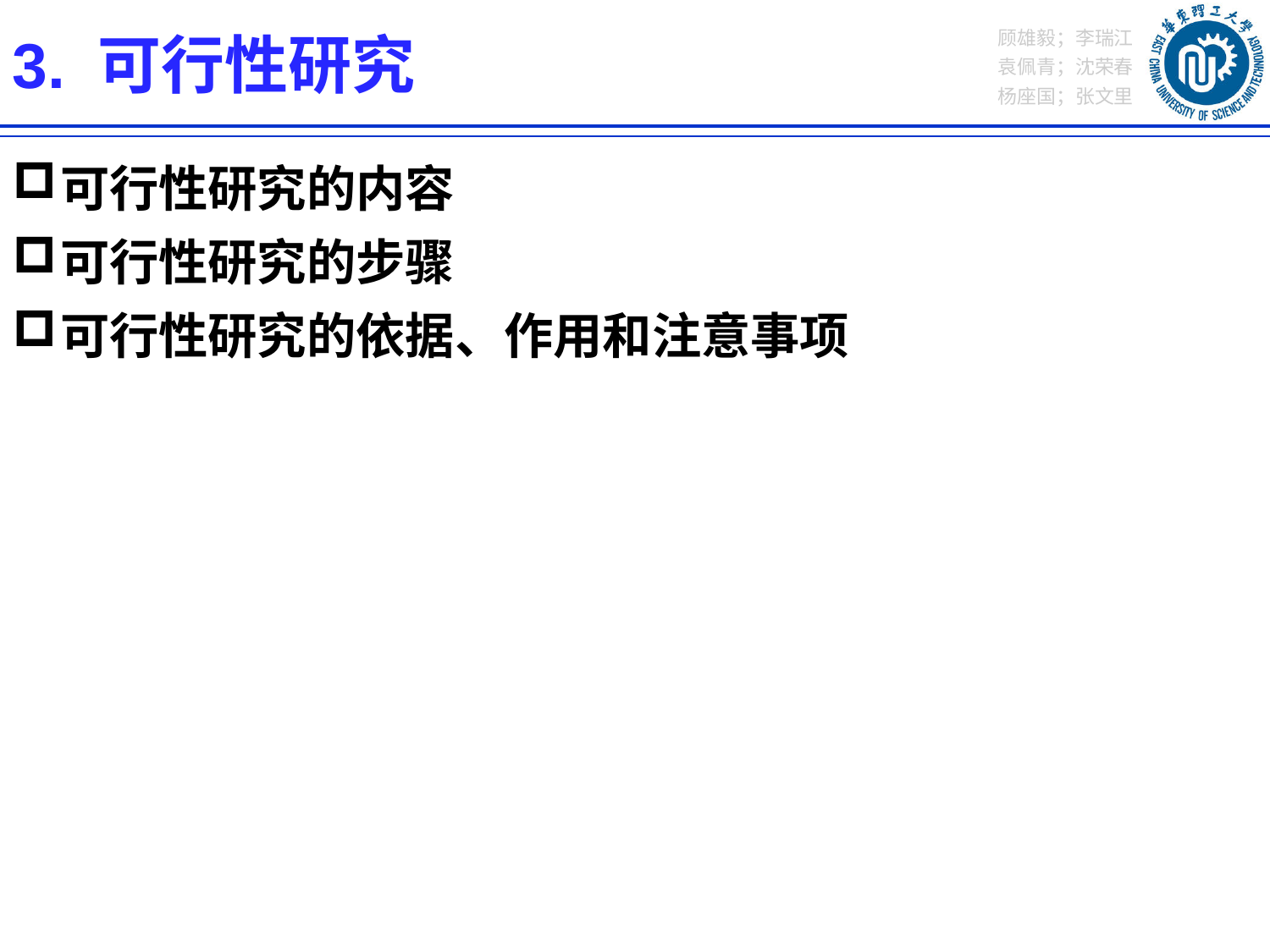

3. 可行性研究
可行性研究的内容
可行性研究的步骤
可行性研究的依据、作用和注意事项